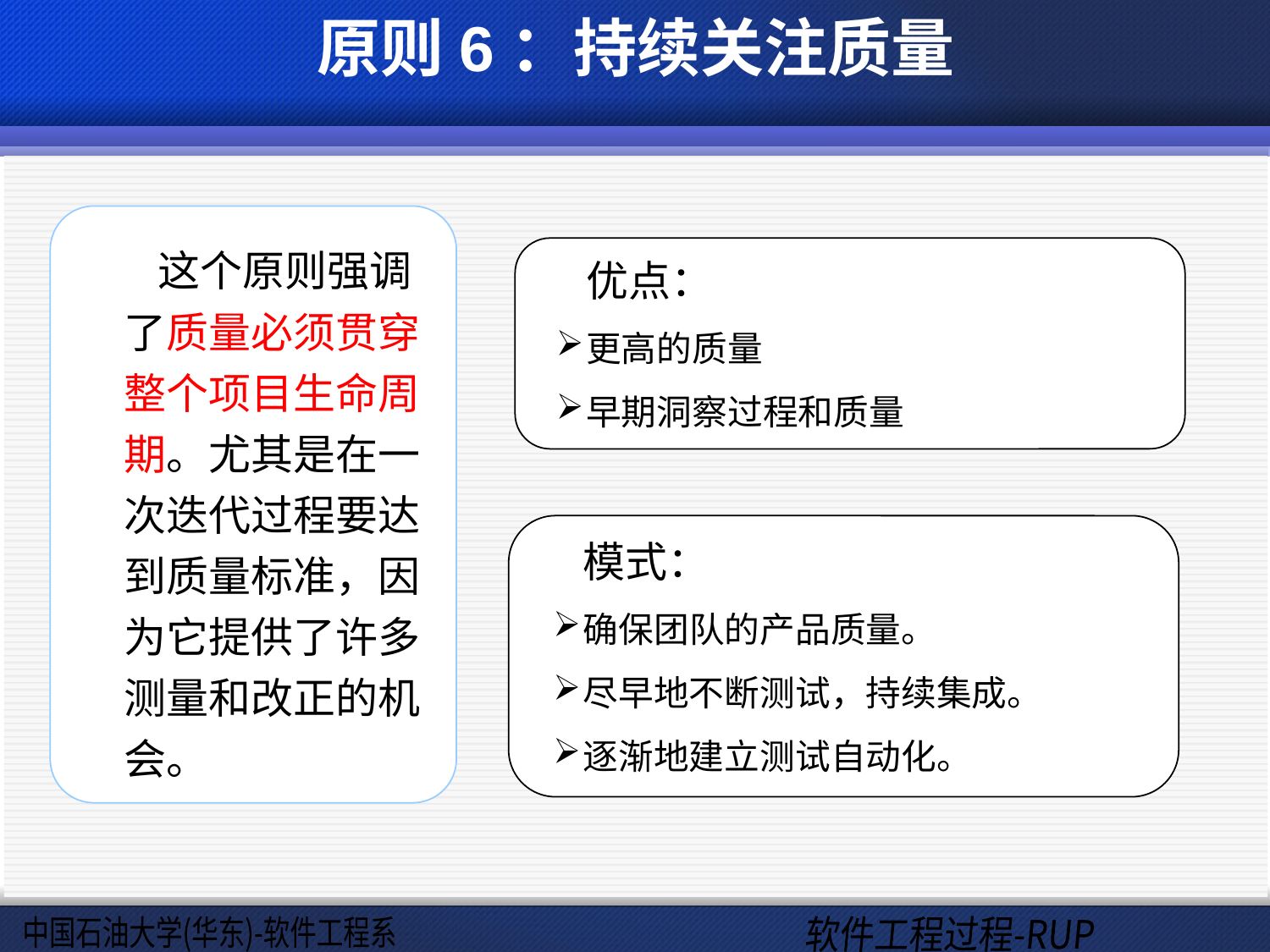

# 原则6：持续关注质量
  这个原则强调了质量必须贯穿整个项目生命周期。尤其是在一次迭代过程要达到质量标准，因为它提供了许多测量和改正的机会。
优点：
更高的质量
早期洞察过程和质量
模式：
确保团队的产品质量。
尽早地不断测试，持续集成。
逐渐地建立测试自动化。